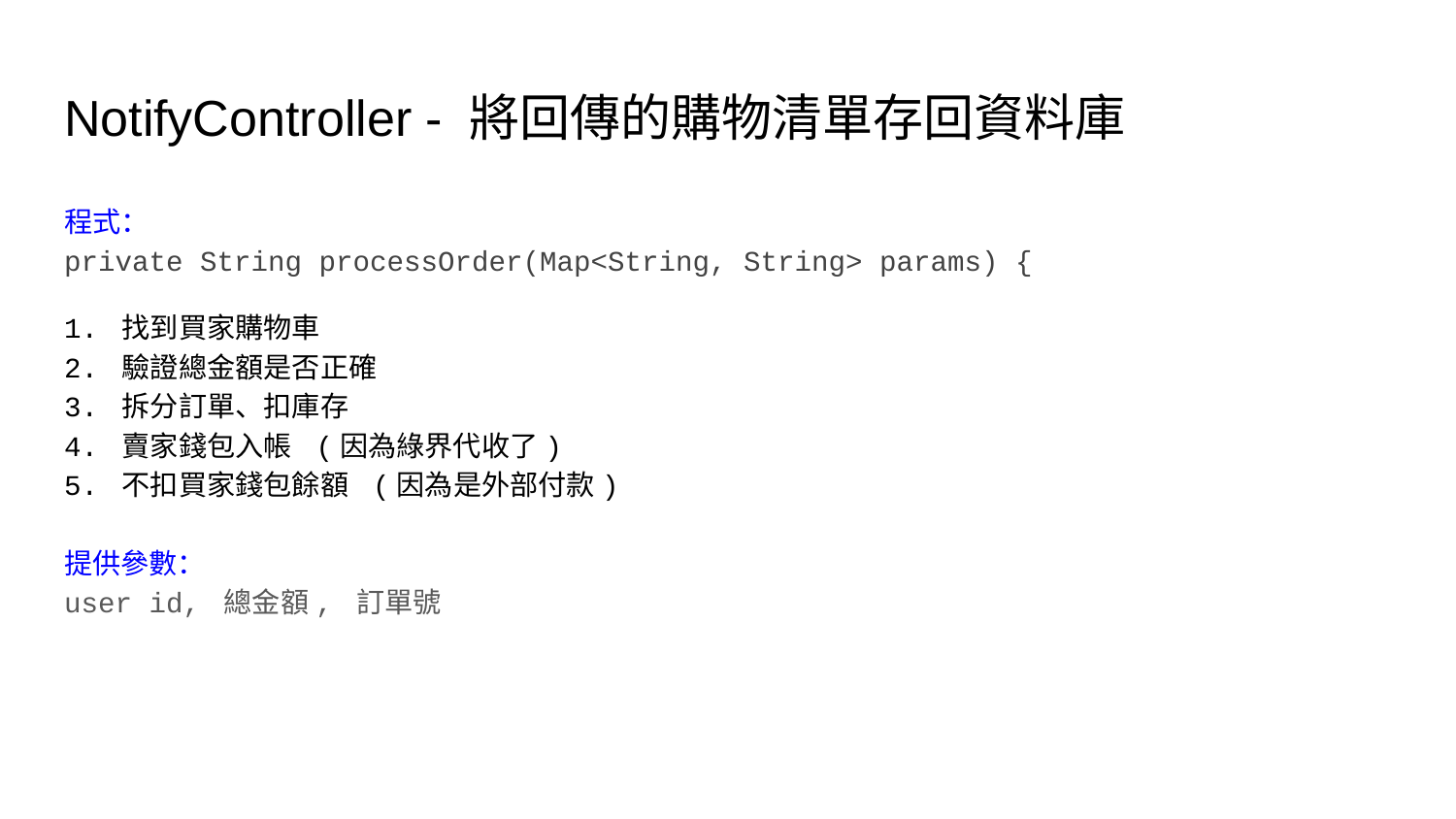

# NotifyController - 將回傳的購物清單存回資料庫
程式：
private String processOrder(Map<String, String> params) {

1. 找到買家購物車
2. 驗證總金額是否正確
3. 拆分訂單、扣庫存
4. 賣家錢包入帳 (因為綠界代收了)
5. 不扣買家錢包餘額 (因為是外部付款)

提供參數：
user id, 總金額, 訂單號